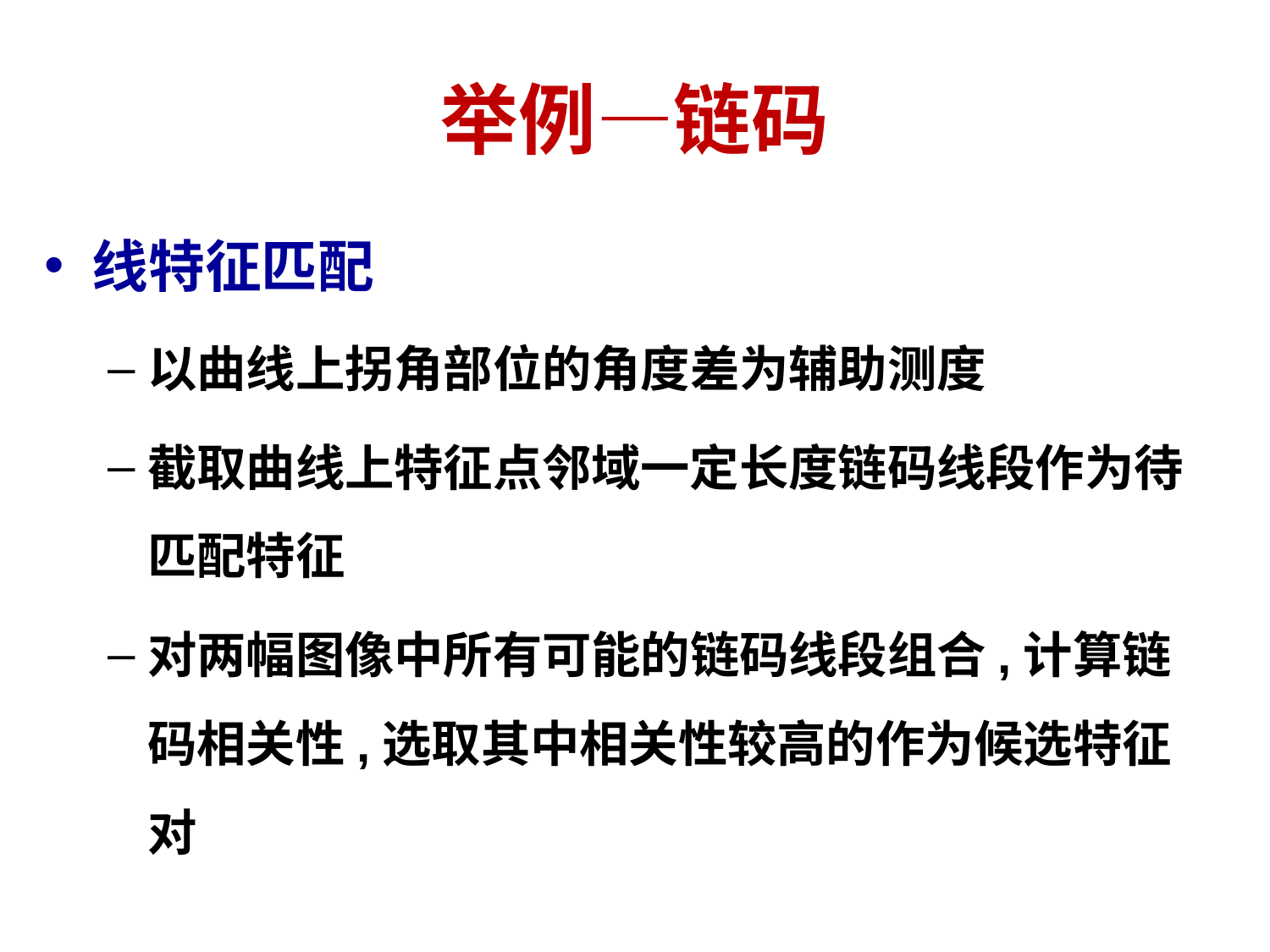

# 举例—链码
线特征匹配
以曲线上拐角部位的角度差为辅助测度
截取曲线上特征点邻域一定长度链码线段作为待匹配特征
对两幅图像中所有可能的链码线段组合,计算链码相关性,选取其中相关性较高的作为候选特征对